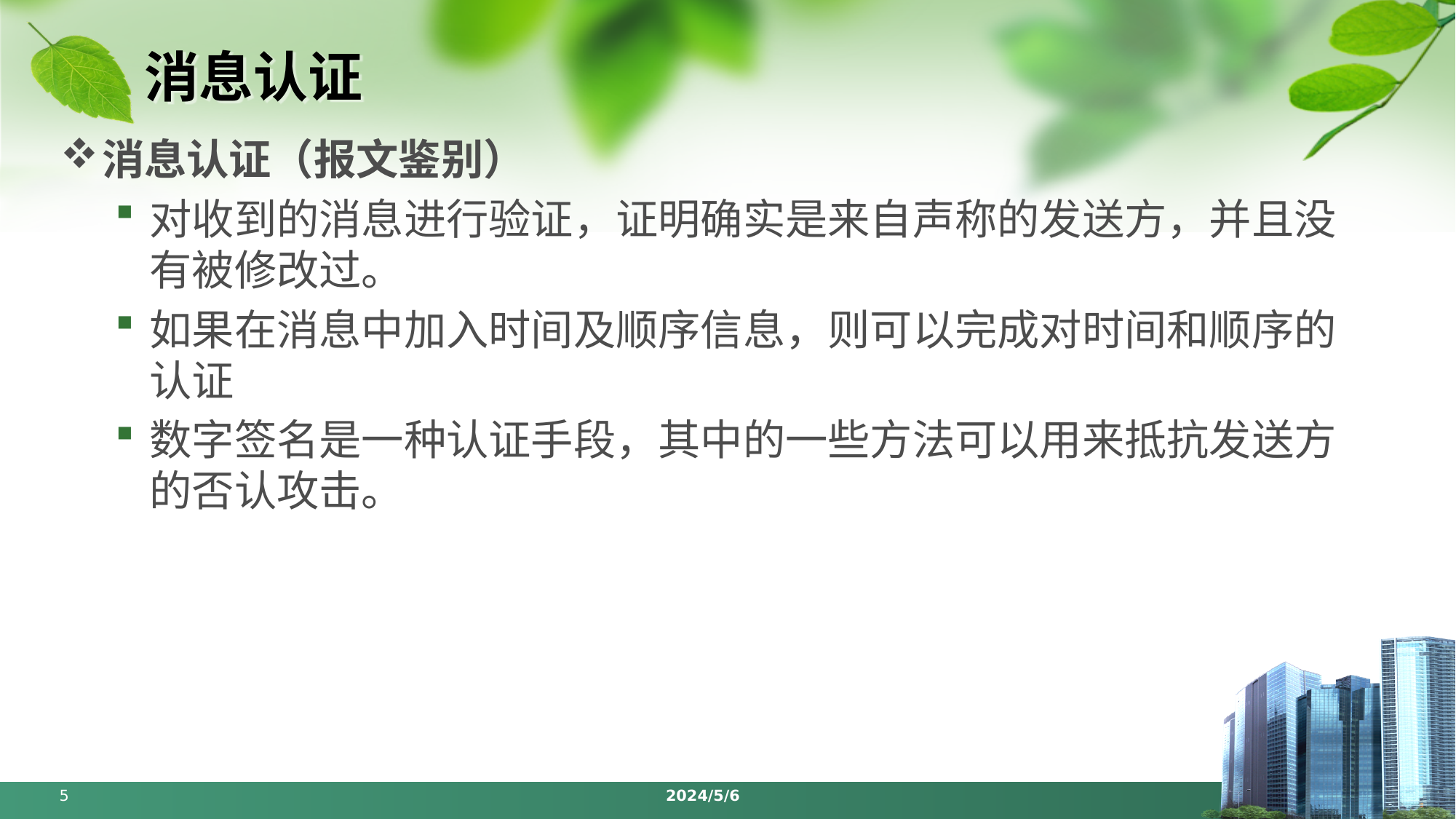

# 消息认证
消息认证（报文鉴别）
对收到的消息进行验证，证明确实是来自声称的发送方，并且没有被修改过。
如果在消息中加入时间及顺序信息，则可以完成对时间和顺序的认证
数字签名是一种认证手段，其中的一些方法可以用来抵抗发送方的否认攻击。
5
2024/5/6